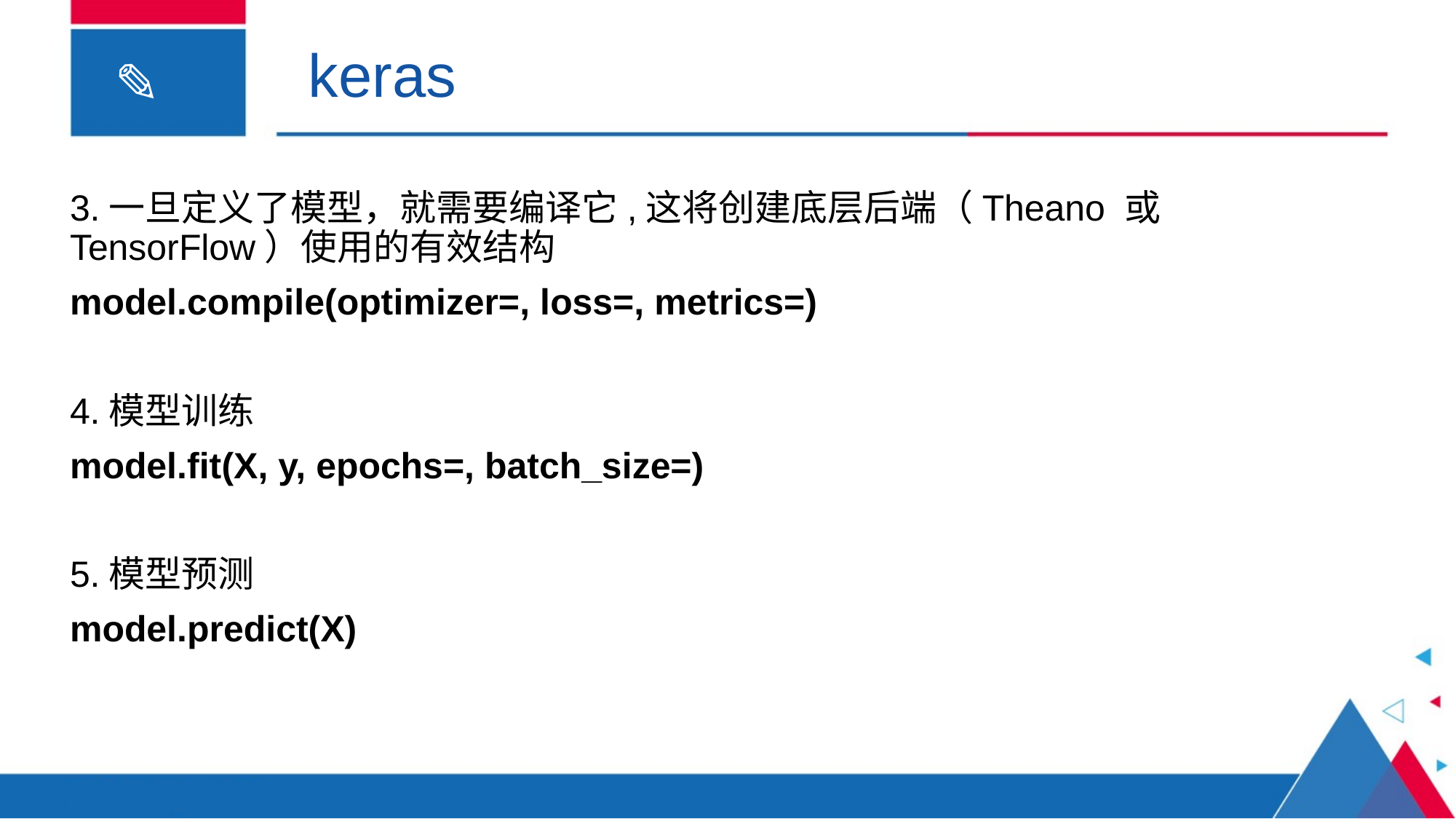

keras
3.一旦定义了模型，就需要编译它,这将创建底层后端（Theano 或 TensorFlow）使用的有效结构
model.compile(optimizer=, loss=, metrics=)

4.模型训练
model.fit(X, y, epochs=, batch_size=)

5.模型预测
model.predict(X)